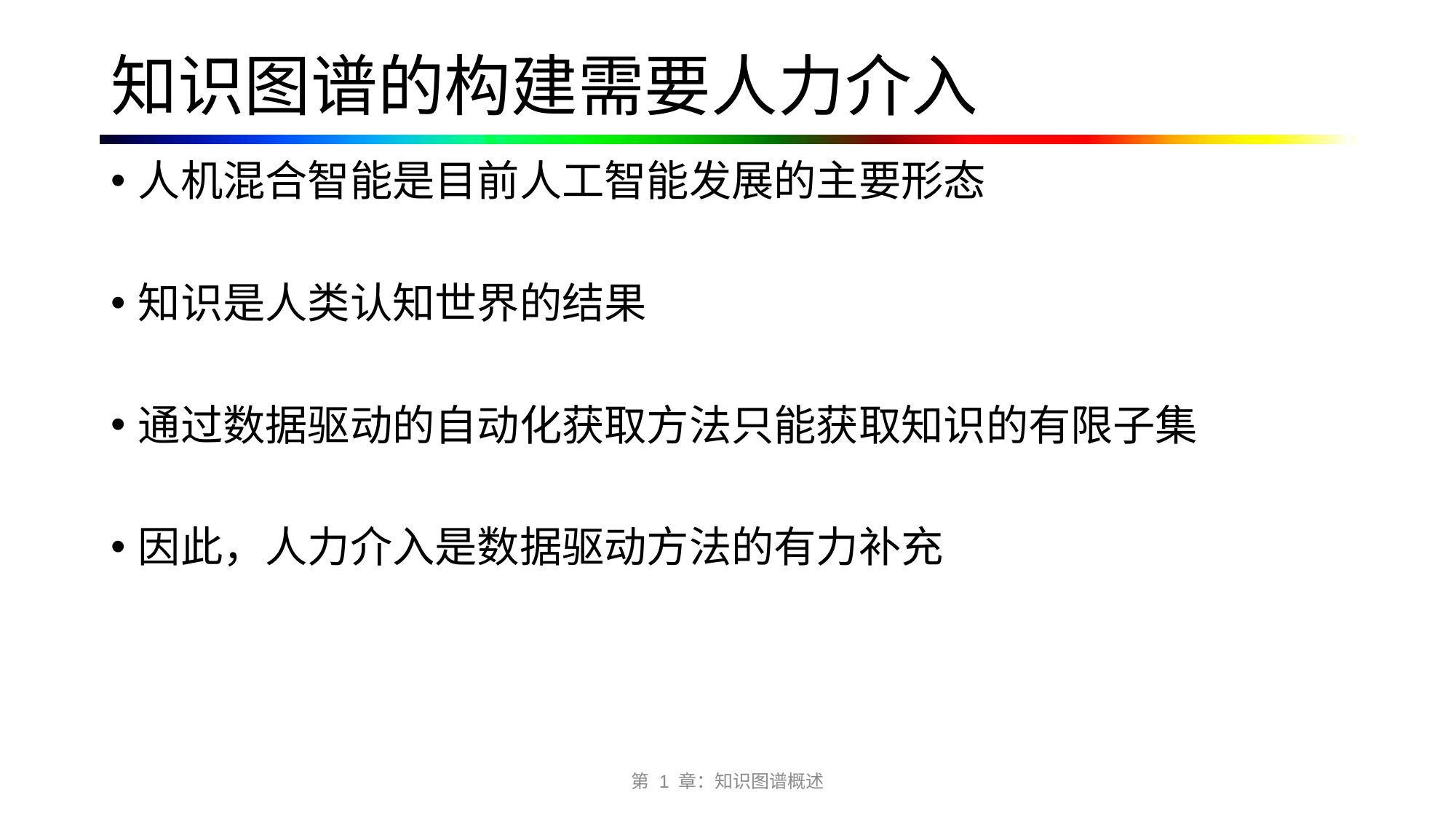

# 知识图谱的构建需要人力介入
人机混合智能是目前人工智能发展的主要形态

知识是人类认知世界的结果

通过数据驱动的自动化获取方法只能获取知识的有限子集

因此，人力介入是数据驱动方法的有力补充

第 1 章：知识图谱概述
3